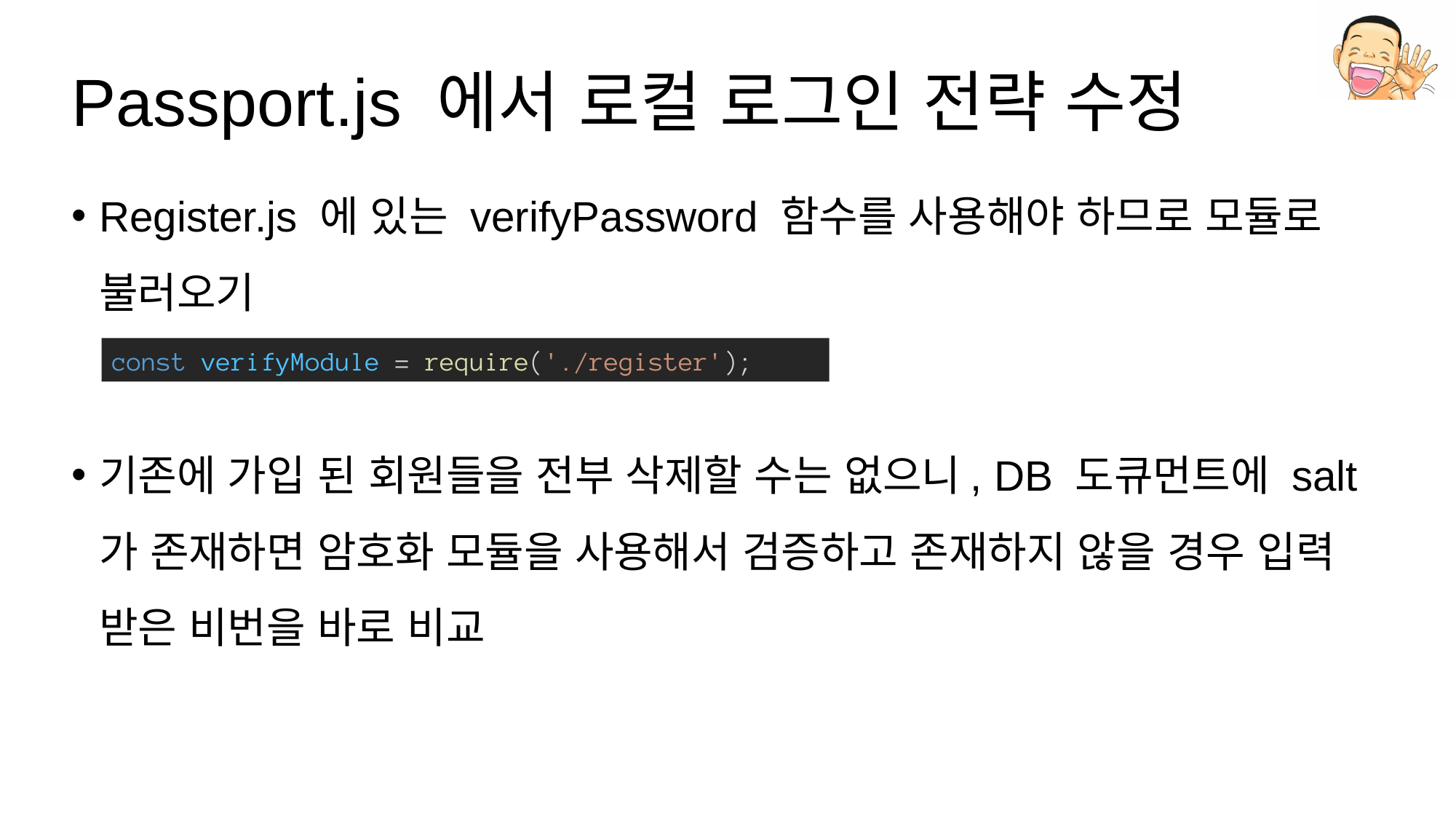

# Passport.js 에서 로컬 로그인 전략 수정
Register.js 에 있는 verifyPassword 함수를 사용해야 하므로 모듈로 불러오기

기존에 가입 된 회원들을 전부 삭제할 수는 없으니, DB 도큐먼트에 salt 가 존재하면 암호화 모듈을 사용해서 검증하고 존재하지 않을 경우 입력 받은 비번을 바로 비교
const verifyModule = require('./register');